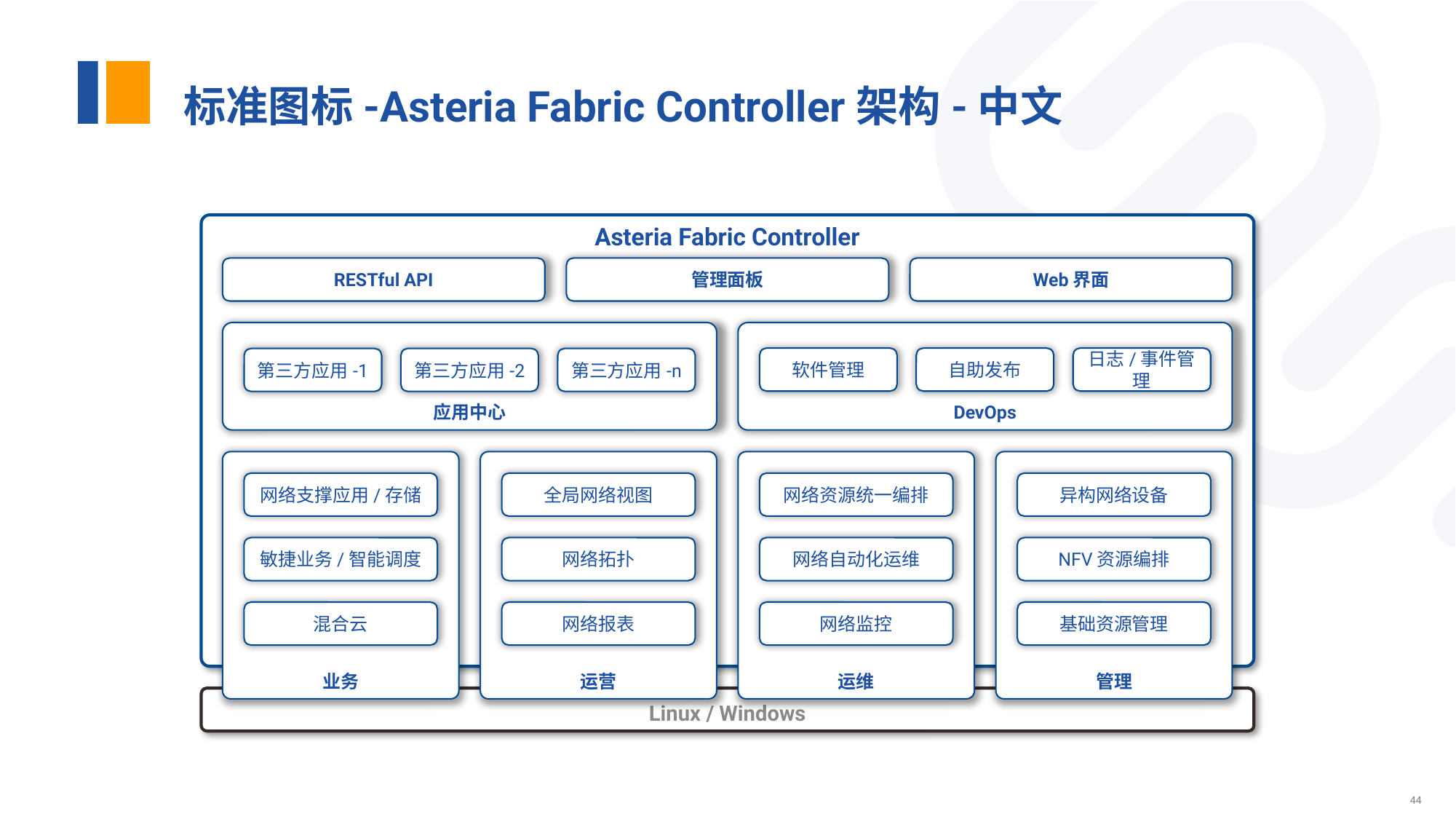

# 标准图标-Asteria Fabric Controller架构-中文

Asteria Fabric Controller
RESTful API
管理面板
Web界面
应用中心
DevOps
软件管理
自助发布
日志/事件管理
第三方应用-1
第三方应用-2
第三方应用-n
业务
运营
运维
管理
网络支撑应用/存储
全局网络视图
网络资源统一编排
异构网络设备
敏捷业务/智能调度
网络拓扑
网络自动化运维
NFV资源编排
混合云
网络报表
网络监控
基础资源管理
Linux / Windows